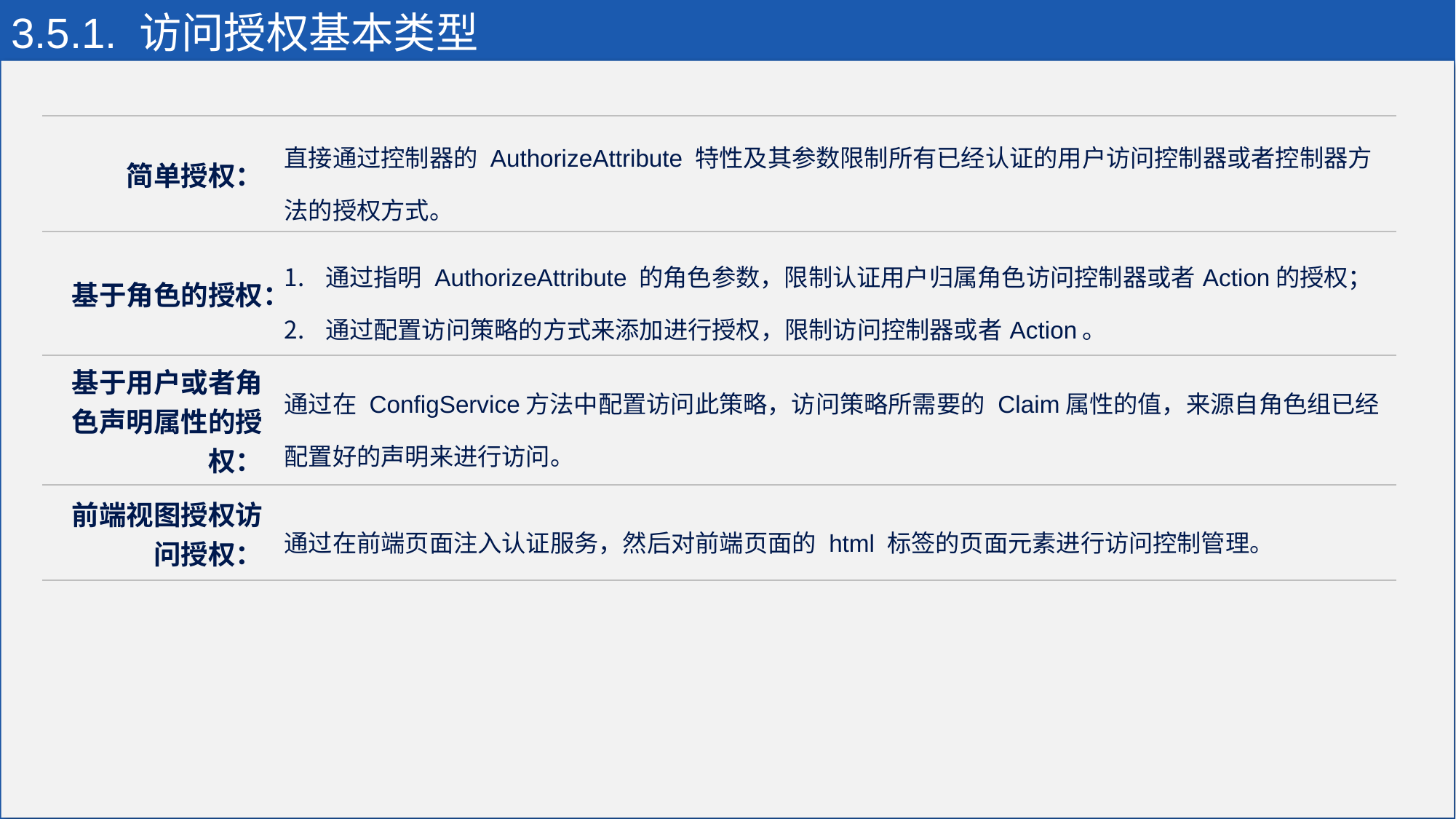

# 3.5.1. 访问授权基本类型
| 简单授权： | 直接通过控制器的 AuthorizeAttribute 特性及其参数限制所有已经认证的用户访问控制器或者控制器方法的授权方式。 |
| --- | --- |
| 基于角色的授权： | 通过指明 AuthorizeAttribute 的角色参数，限制认证用户归属角色访问控制器或者Action的授权； 通过配置访问策略的方式来添加进行授权，限制访问控制器或者Action。 |
| 基于用户或者角色声明属性的授权： | 通过在 ConfigService方法中配置访问此策略，访问策略所需要的 Claim属性的值，来源自角色组已经配置好的声明来进行访问。 |
| 前端视图授权访问授权： | 通过在前端页面注入认证服务，然后对前端页面的 html 标签的页面元素进行访问控制管理。 |